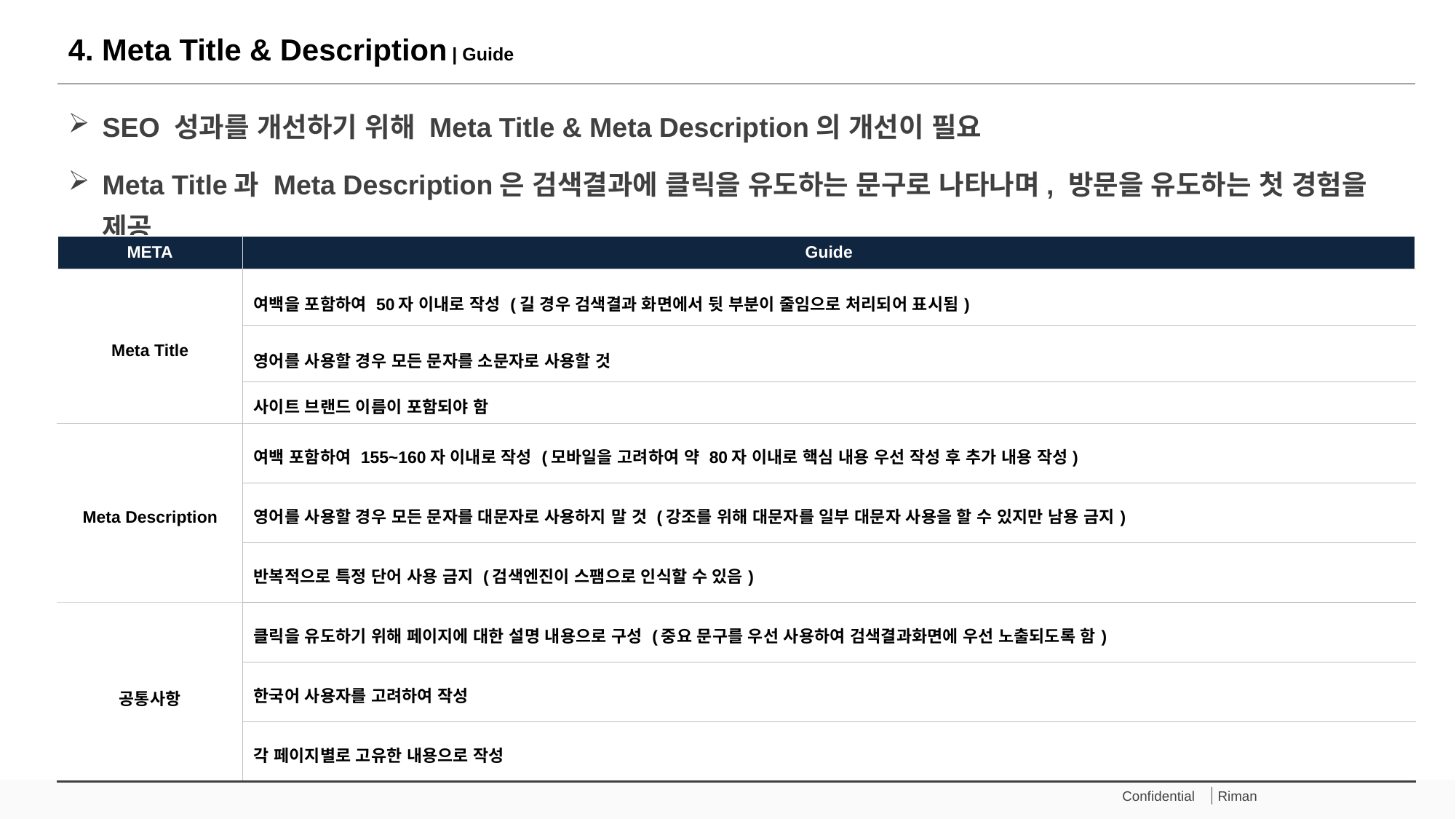

# 4. Meta Title & Description | Guide
SEO 성과를 개선하기 위해 Meta Title & Meta Description의 개선이 필요
Meta Title과 Meta Description은 검색결과에 클릭을 유도하는 문구로 나타나며, 방문을 유도하는 첫 경험을 제공
| META | Guide |
| --- | --- |
| Meta Title | 여백을 포함하여 50자 이내로 작성 (길 경우 검색결과 화면에서 뒷 부분이 줄임으로 처리되어 표시됨) |
|  | 영어를 사용할 경우 모든 문자를 소문자로 사용할 것 |
|  | 사이트 브랜드 이름이 포함되야 함 |
| Meta Description | 여백 포함하여 155~160자 이내로 작성 (모바일을 고려하여 약 80자 이내로 핵심 내용 우선 작성 후 추가 내용 작성) |
|  | 영어를 사용할 경우 모든 문자를 대문자로 사용하지 말 것 (강조를 위해 대문자를 일부 대문자 사용을 할 수 있지만 남용 금지) |
|  | 반복적으로 특정 단어 사용 금지 (검색엔진이 스팸으로 인식할 수 있음) |
| 공통사항 | 클릭을 유도하기 위해 페이지에 대한 설명 내용으로 구성 (중요 문구를 우선 사용하여 검색결과화면에 우선 노출되도록 함) |
|  | 한국어 사용자를 고려하여 작성 |
|  | 각 페이지별로 고유한 내용으로 작성 |